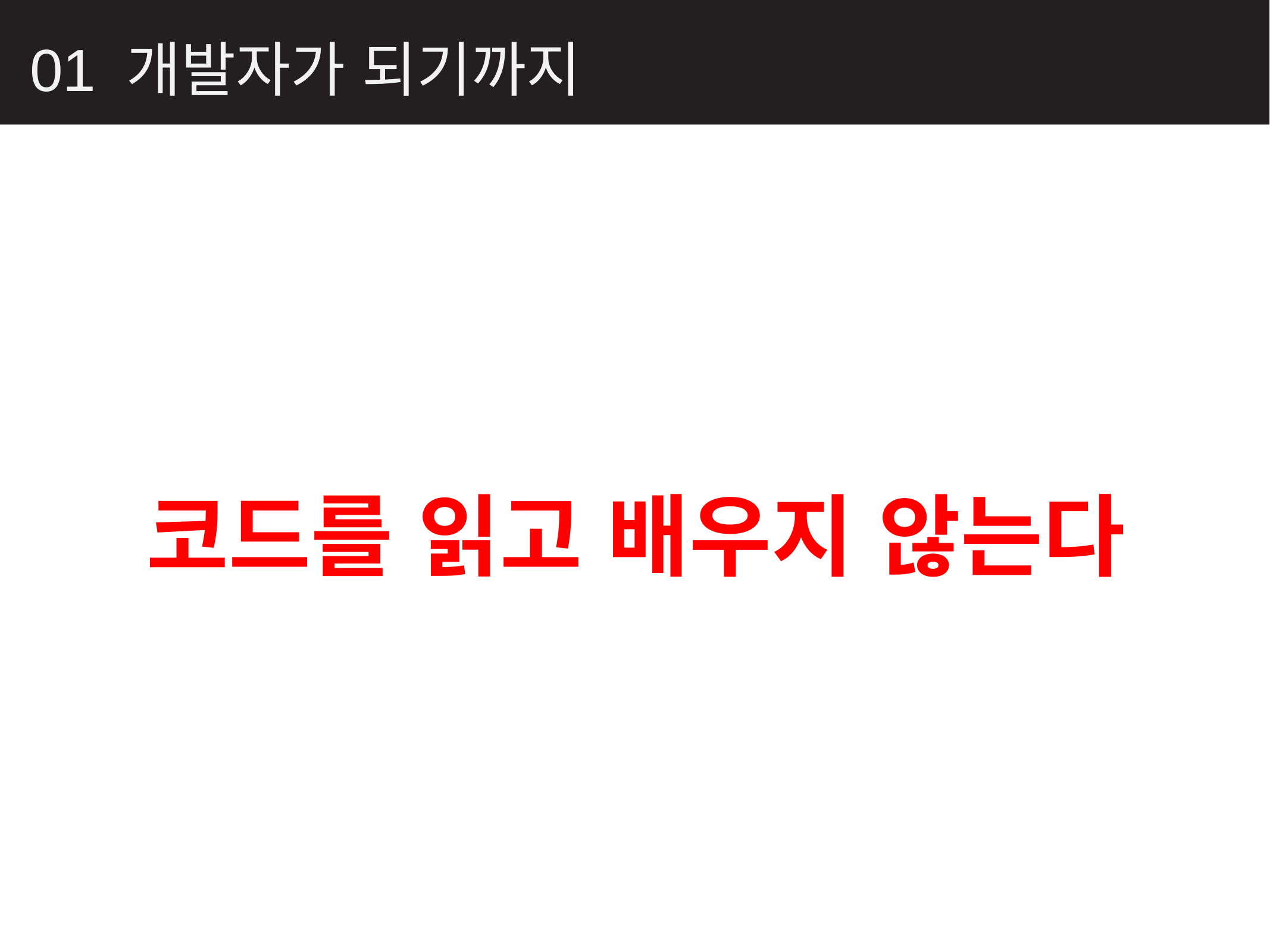

01 개발자가 되기까지
코드를 읽고 배우지 않는다